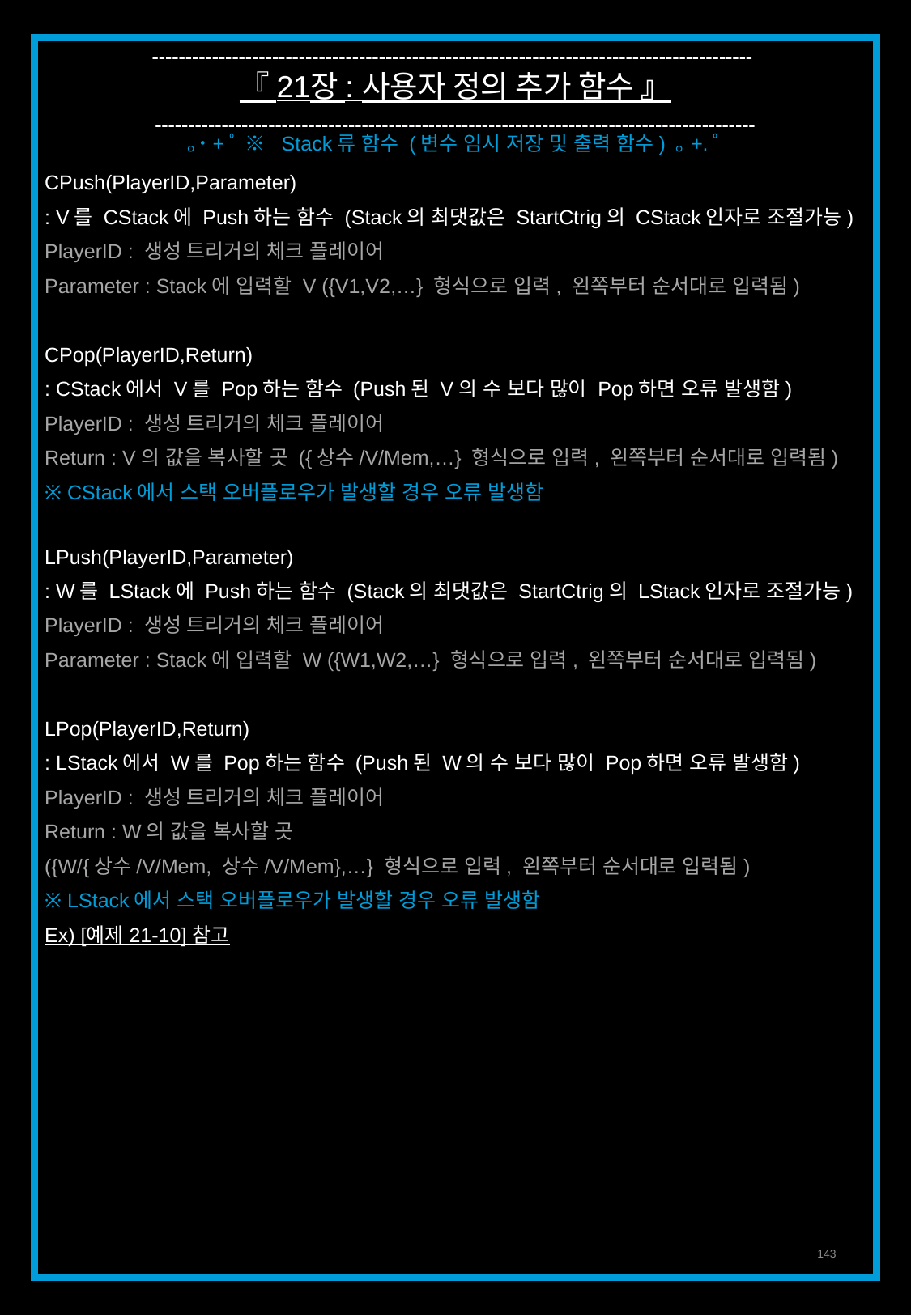

------------------------------------------------------------------------------------------
『 21장 : 사용자 정의 추가 함수 』
------------------------------------------------------------------------------------------

｡˙+ﾟ ※  Stack류 함수 (변수 임시 저장 및 출력 함수) ｡+.ﾟ
CPush(PlayerID,Parameter)
: V를 CStack에 Push하는 함수 (Stack의 최댓값은 StartCtrig의 CStack인자로 조절가능)
PlayerID : 생성 트리거의 체크 플레이어
Parameter : Stack에 입력할 V ({V1,V2,…} 형식으로 입력, 왼쪽부터 순서대로 입력됨)

CPop(PlayerID,Return)
: CStack에서 V를 Pop하는 함수 (Push된 V의 수 보다 많이 Pop하면 오류 발생함)
PlayerID : 생성 트리거의 체크 플레이어
Return : V의 값을 복사할 곳 ({상수/V/Mem,…} 형식으로 입력, 왼쪽부터 순서대로 입력됨)
※ CStack에서 스택 오버플로우가 발생할 경우 오류 발생함

LPush(PlayerID,Parameter)
: W를 LStack에 Push하는 함수 (Stack의 최댓값은 StartCtrig의 LStack인자로 조절가능)
PlayerID : 생성 트리거의 체크 플레이어
Parameter : Stack에 입력할 W ({W1,W2,…} 형식으로 입력, 왼쪽부터 순서대로 입력됨)

LPop(PlayerID,Return)
: LStack에서 W를 Pop하는 함수 (Push된 W의 수 보다 많이 Pop하면 오류 발생함)
PlayerID : 생성 트리거의 체크 플레이어
Return : W의 값을 복사할 곳
({W/{상수/V/Mem, 상수/V/Mem},…} 형식으로 입력, 왼쪽부터 순서대로 입력됨)
※ LStack에서 스택 오버플로우가 발생할 경우 오류 발생함
Ex) [예제 21-10] 참고
143